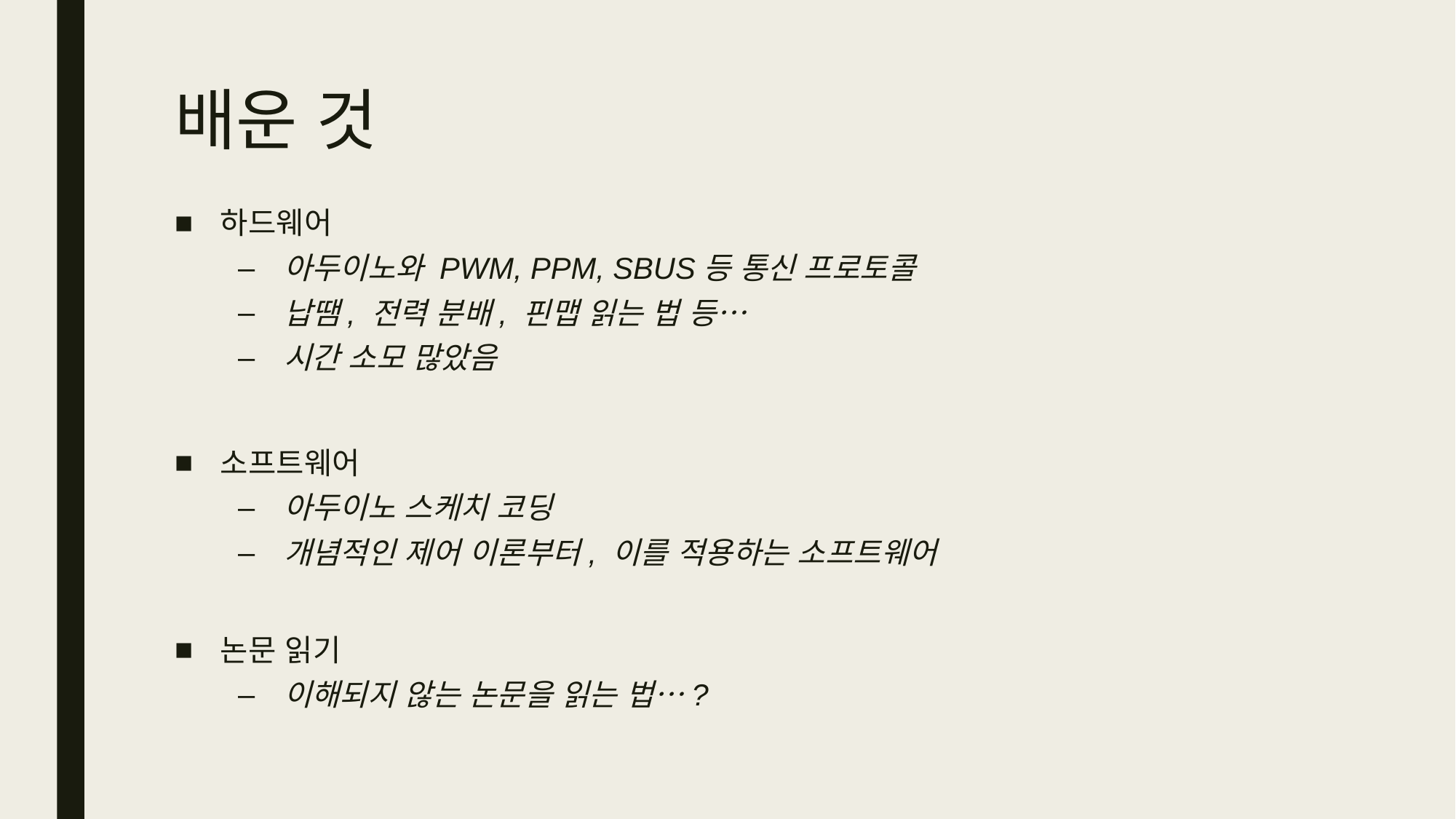

# 배운 것
하드웨어
아두이노와 PWM, PPM, SBUS등 통신 프로토콜
납땜, 전력 분배, 핀맵 읽는 법 등…
시간 소모 많았음

소프트웨어
아두이노 스케치 코딩
개념적인 제어 이론부터, 이를 적용하는 소프트웨어

논문 읽기
이해되지 않는 논문을 읽는 법…?